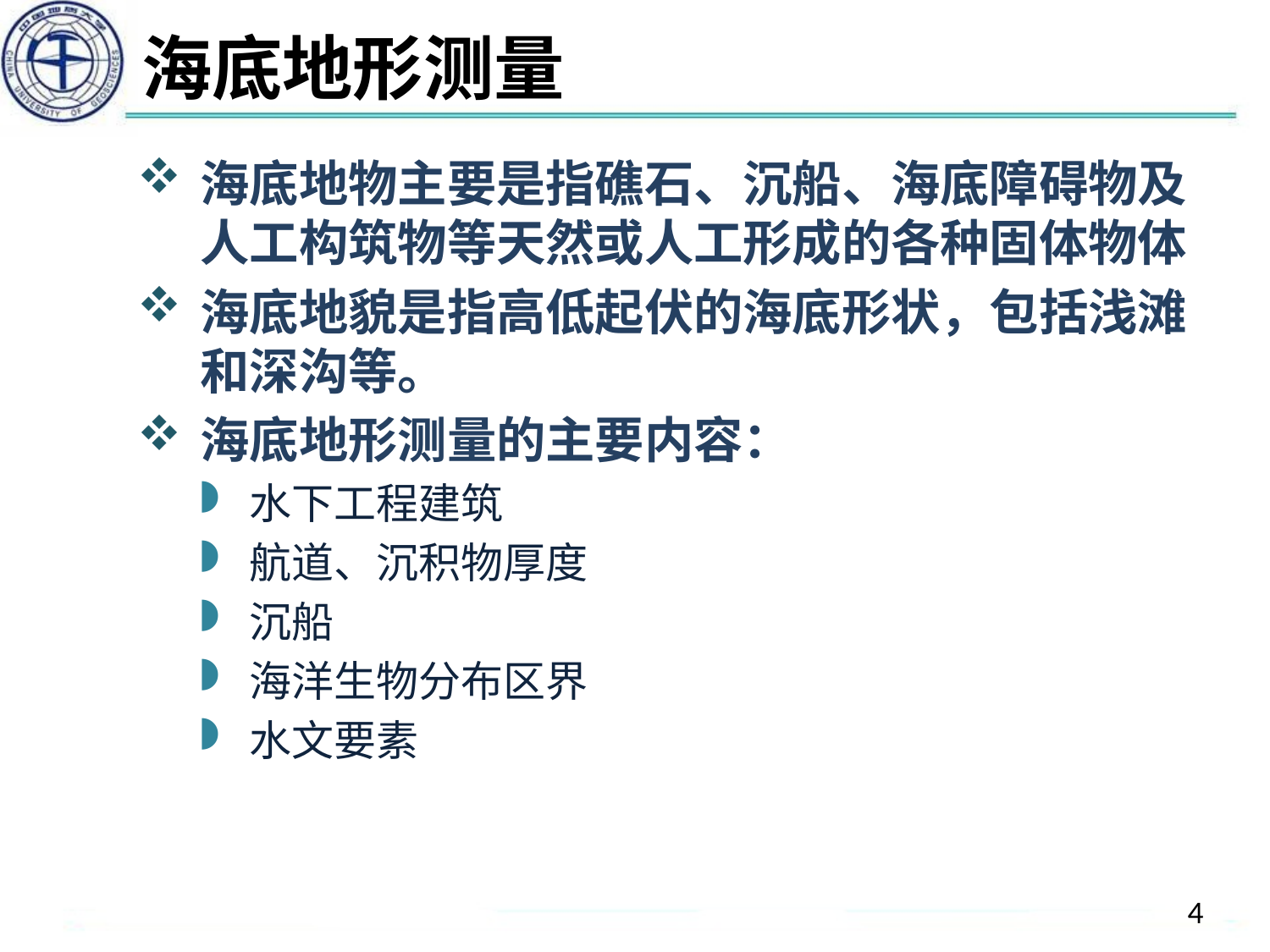

# 海底地形测量
海底地物主要是指礁石、沉船、海底障碍物及人工构筑物等天然或人工形成的各种固体物体
海底地貌是指高低起伏的海底形状，包括浅滩和深沟等。
海底地形测量的主要内容：
水下工程建筑
航道、沉积物厚度
沉船
海洋生物分布区界
水文要素